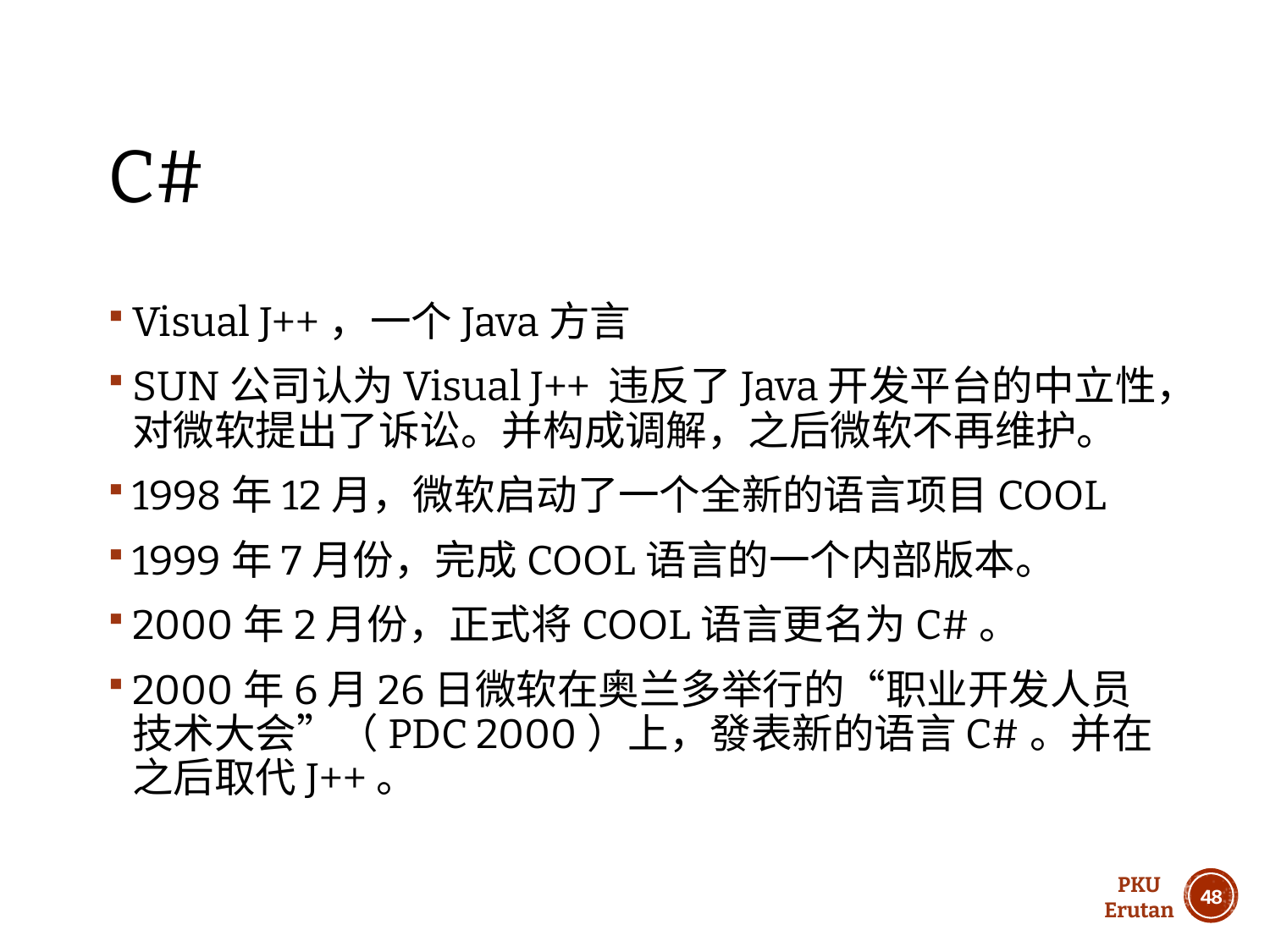

# C#
Visual J++，一个Java方言
SUN公司认为Visual J++ 违反了Java开发平台的中立性，对微软提出了诉讼。并构成调解，之后微软不再维护。
1998年12月，微软启动了一个全新的语言项目COOL
1999年7月份，完成COOL语言的一个内部版本。
2000年2月份，正式将COOL语言更名为C#。
2000年6月26日微软在奥兰多举行的“职业开发人员技术大会”（PDC 2000）上，發表新的语言C#。并在之后取代J++。

PKU
Erutan
48